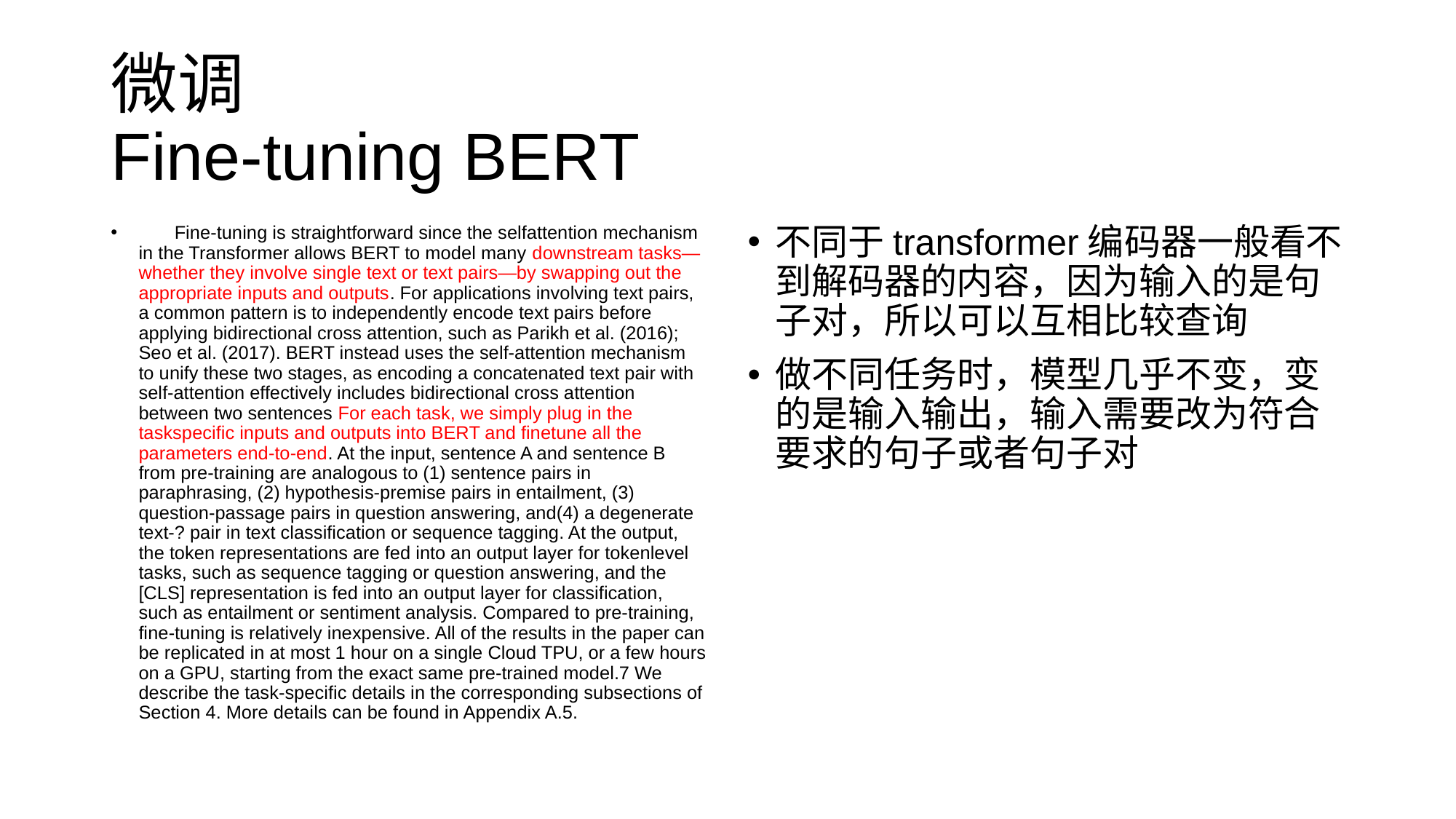

# 微调 Fine-tuning BERT
       Fine-tuning is straightforward since the selfattention mechanism in the Transformer allows BERT to model many downstream tasks—whether they involve single text or text pairs—by swapping out the appropriate inputs and outputs. For applications involving text pairs, a common pattern is to independently encode text pairs before applying bidirectional cross attention, such as Parikh et al. (2016); Seo et al. (2017). BERT instead uses the self-attention mechanism to unify these two stages, as encoding a concatenated text pair with self-attention effectively includes bidirectional cross attention between two sentences For each task, we simply plug in the taskspecific inputs and outputs into BERT and finetune all the parameters end-to-end. At the input, sentence A and sentence B from pre-training are analogous to (1) sentence pairs in paraphrasing, (2) hypothesis-premise pairs in entailment, (3) question-passage pairs in question answering, and(4) a degenerate text-? pair in text classification or sequence tagging. At the output, the token representations are fed into an output layer for tokenlevel tasks, such as sequence tagging or question answering, and the [CLS] representation is fed into an output layer for classification, such as entailment or sentiment analysis. Compared to pre-training, fine-tuning is relatively inexpensive. All of the results in the paper can be replicated in at most 1 hour on a single Cloud TPU, or a few hours on a GPU, starting from the exact same pre-trained model.7 We describe the task-specific details in the corresponding subsections of Section 4. More details can be found in Appendix A.5.
不同于transformer编码器一般看不到解码器的内容，因为输入的是句子对，所以可以互相比较查询
做不同任务时，模型几乎不变，变的是输入输出，输入需要改为符合要求的句子或者句子对